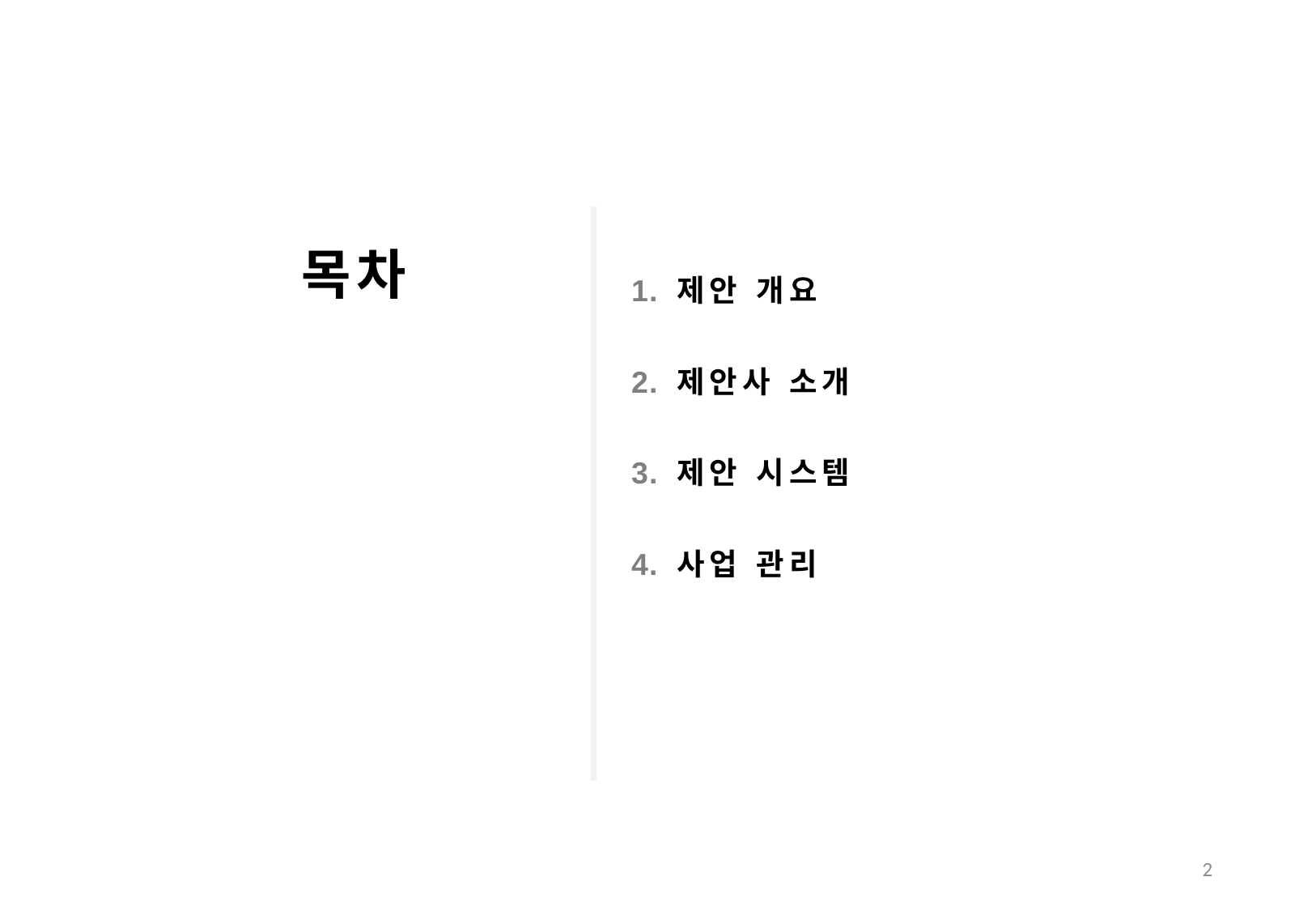

목차

제안 개요
제안사 소개
제안 시스템
사업 관리
2